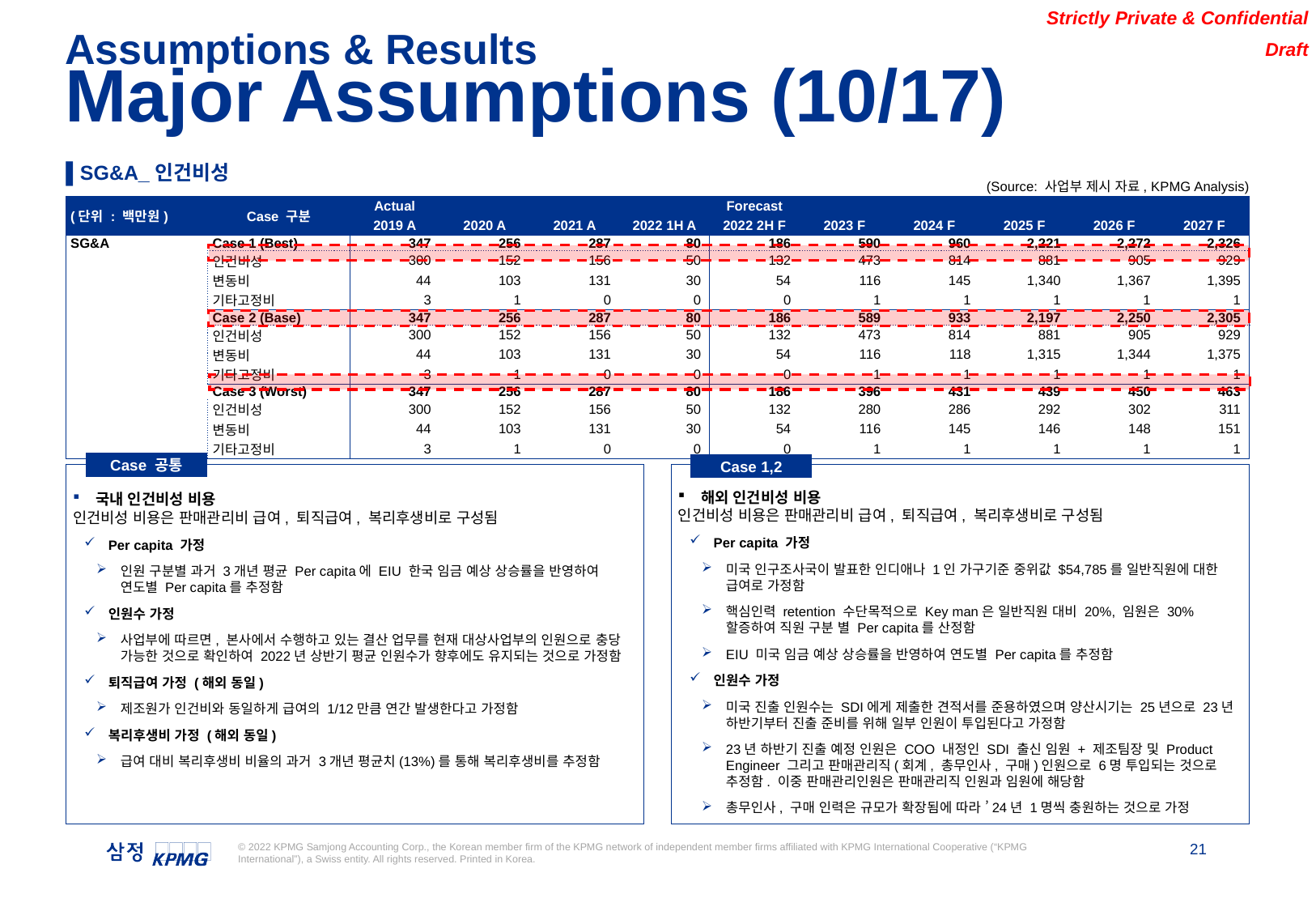

Assumptions & Results
Major Assumptions (10/17)
▌SG&A_인건비성
(Source: 사업부 제시 자료, KPMG Analysis)
| (단위 : 백만원) | Case 구분 | Actual |  |  |  | Forecast |  |  |  |  |  |
| --- | --- | --- | --- | --- | --- | --- | --- | --- | --- | --- | --- |
|  |  | 2019 A | 2020 A | 2021 A | 2022 1H A | 2022 2H F | 2023 F | 2024 F | 2025 F | 2026 F | 2027 F |
| SG&A | Case 1 (Best) | 347 | 256 | 287 | 80 | 186 | 590 | 960 | 2,221 | 2,272 | 2,326 |
|  | 인건비성 | 300 | 152 | 156 | 50 | 132 | 473 | 814 | 881 | 905 | 929 |
|  | 변동비 | 44 | 103 | 131 | 30 | 54 | 116 | 145 | 1,340 | 1,367 | 1,395 |
|  | 기타고정비 | 3 | 1 | 0 | 0 | 0 | 1 | 1 | 1 | 1 | 1 |
|  | Case 2 (Base) | 347 | 256 | 287 | 80 | 186 | 589 | 933 | 2,197 | 2,250 | 2,305 |
|  | 인건비성 | 300 | 152 | 156 | 50 | 132 | 473 | 814 | 881 | 905 | 929 |
|  | 변동비 | 44 | 103 | 131 | 30 | 54 | 116 | 118 | 1,315 | 1,344 | 1,375 |
|  | 기타고정비 | 3 | 1 | 0 | 0 | 0 | 1 | 1 | 1 | 1 | 1 |
|  | Case 3 (Worst) | 347 | 256 | 287 | 80 | 186 | 396 | 431 | 439 | 450 | 463 |
|  | 인건비성 | 300 | 152 | 156 | 50 | 132 | 280 | 286 | 292 | 302 | 311 |
|  | 변동비 | 44 | 103 | 131 | 30 | 54 | 116 | 145 | 146 | 148 | 151 |
|  | 기타고정비 | 3 | 1 | 0 | 0 | 0 | 1 | 1 | 1 | 1 | 1 |

Case 공통
Case 1,2
Dd
국내 인건비성 비용
인건비성 비용은 판매관리비 급여, 퇴직급여, 복리후생비로 구성됨
Per capita 가정
인원 구분별 과거 3개년 평균 Per capita에 EIU 한국 임금 예상 상승률을 반영하여 연도별 Per capita를 추정함
인원수 가정
사업부에 따르면, 본사에서 수행하고 있는 결산 업무를 현재 대상사업부의 인원으로 충당 가능한 것으로 확인하여 2022년 상반기 평균 인원수가 향후에도 유지되는 것으로 가정함
퇴직급여 가정 (해외 동일)
제조원가 인건비와 동일하게 급여의 1/12만큼 연간 발생한다고 가정함
복리후생비 가정 (해외 동일)
급여 대비 복리후생비 비율의 과거 3개년 평균치(13%)를 통해 복리후생비를 추정함

Dd
해외 인건비성 비용
인건비성 비용은 판매관리비 급여, 퇴직급여, 복리후생비로 구성됨
Per capita 가정
미국 인구조사국이 발표한 인디애나 1인 가구기준 중위값 $54,785를 일반직원에 대한 급여로 가정함
핵심인력 retention 수단목적으로 Key man은 일반직원 대비 20%, 임원은 30% 할증하여 직원 구분 별 Per capita를 산정함
EIU 미국 임금 예상 상승률을 반영하여 연도별 Per capita를 추정함
인원수 가정
미국 진출 인원수는 SDI에게 제출한 견적서를 준용하였으며 양산시기는 25년으로 23년 하반기부터 진출 준비를 위해 일부 인원이 투입된다고 가정함
23년 하반기 진출 예정 인원은 COO 내정인 SDI 출신 임원 + 제조팀장 및 Product Engineer 그리고 판매관리직(회계, 총무인사, 구매)인원으로 6명 투입되는 것으로 추정함. 이중 판매관리인원은 판매관리직 인원과 임원에 해당함
총무인사, 구매 인력은 규모가 확장됨에 따라 ’24년 1명씩 충원하는 것으로 가정